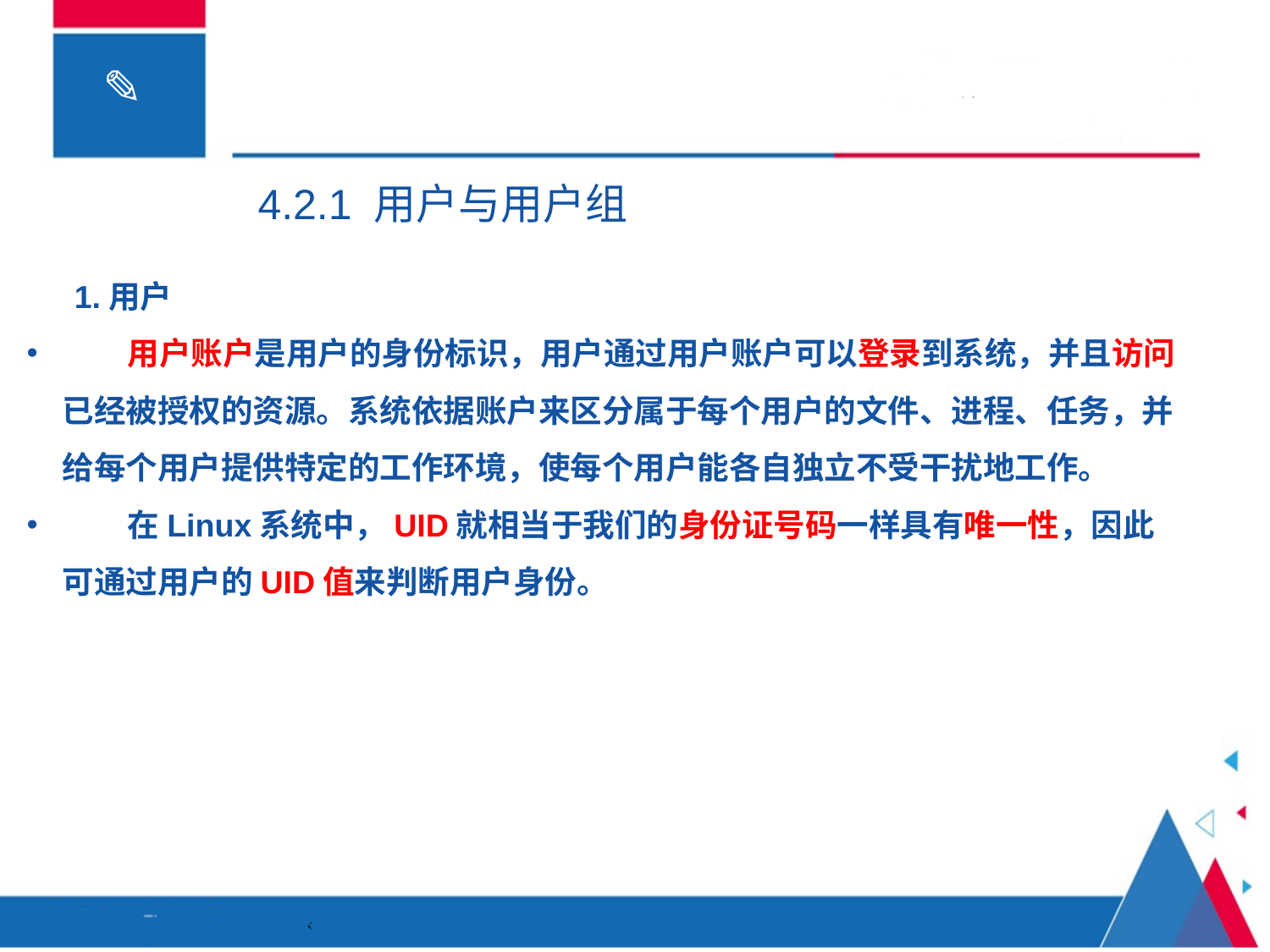

4.2.1 用户与用户组
1.用户
        用户账户是用户的身份标识，用户通过用户账户可以登录到系统，并且访问已经被授权的资源。系统依据账户来区分属于每个用户的文件、进程、任务，并给每个用户提供特定的工作环境，使每个用户能各自独立不受干扰地工作。
        在Linux系统中，UID就相当于我们的身份证号码一样具有唯一性，因此可通过用户的UID值来判断用户身份。